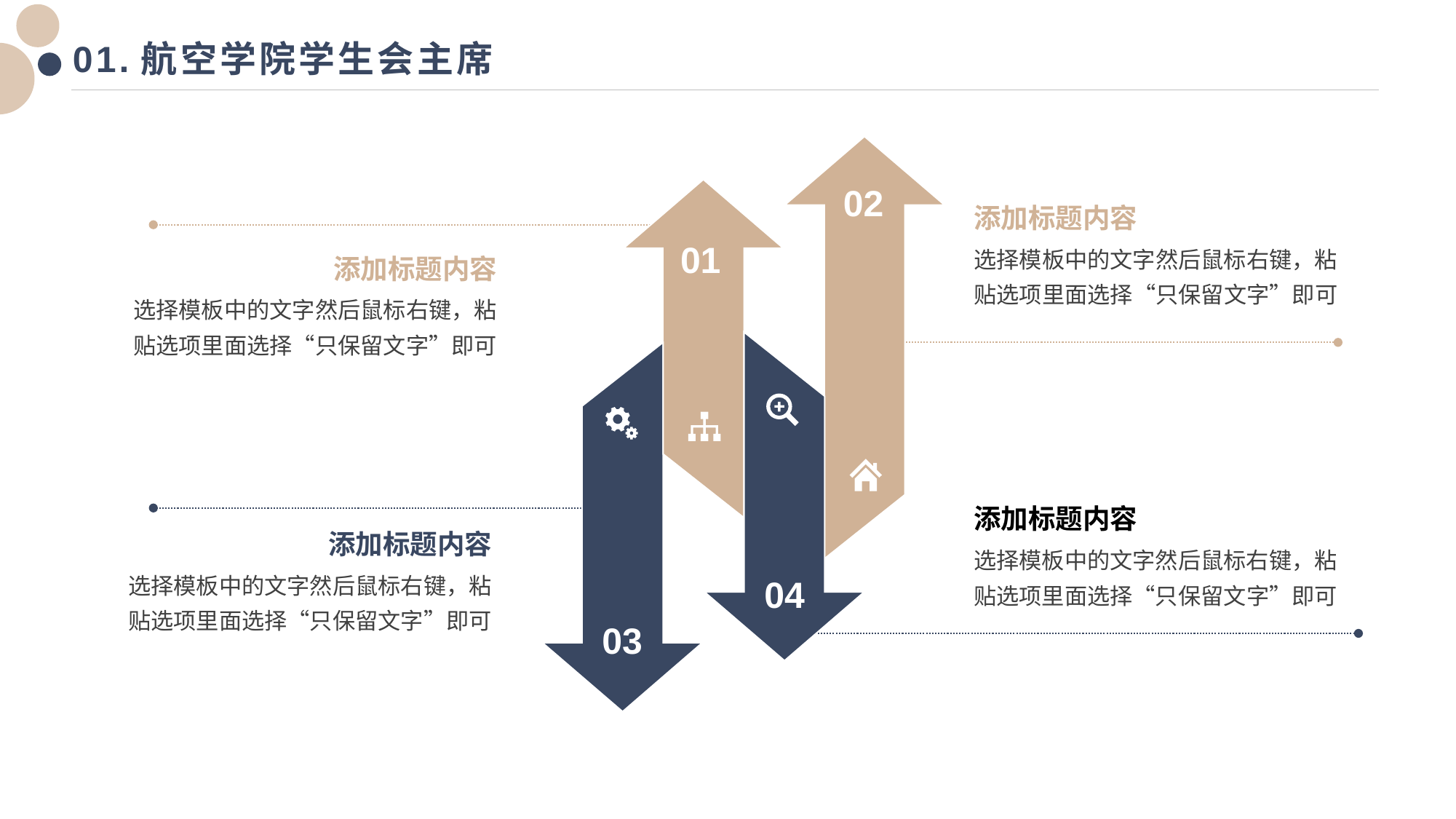

# 01.航空学院学生会主席

02

添加标题内容

01
选择模板中的文字然后鼠标右键，粘贴选项里面选择“只保留文字”即可
添加标题内容
选择模板中的文字然后鼠标右键，粘贴选项里面选择“只保留文字”即可

添加标题内容

添加标题内容
选择模板中的文字然后鼠标右键，粘贴选项里面选择“只保留文字”即可
选择模板中的文字然后鼠标右键，粘贴选项里面选择“只保留文字”即可
04
03